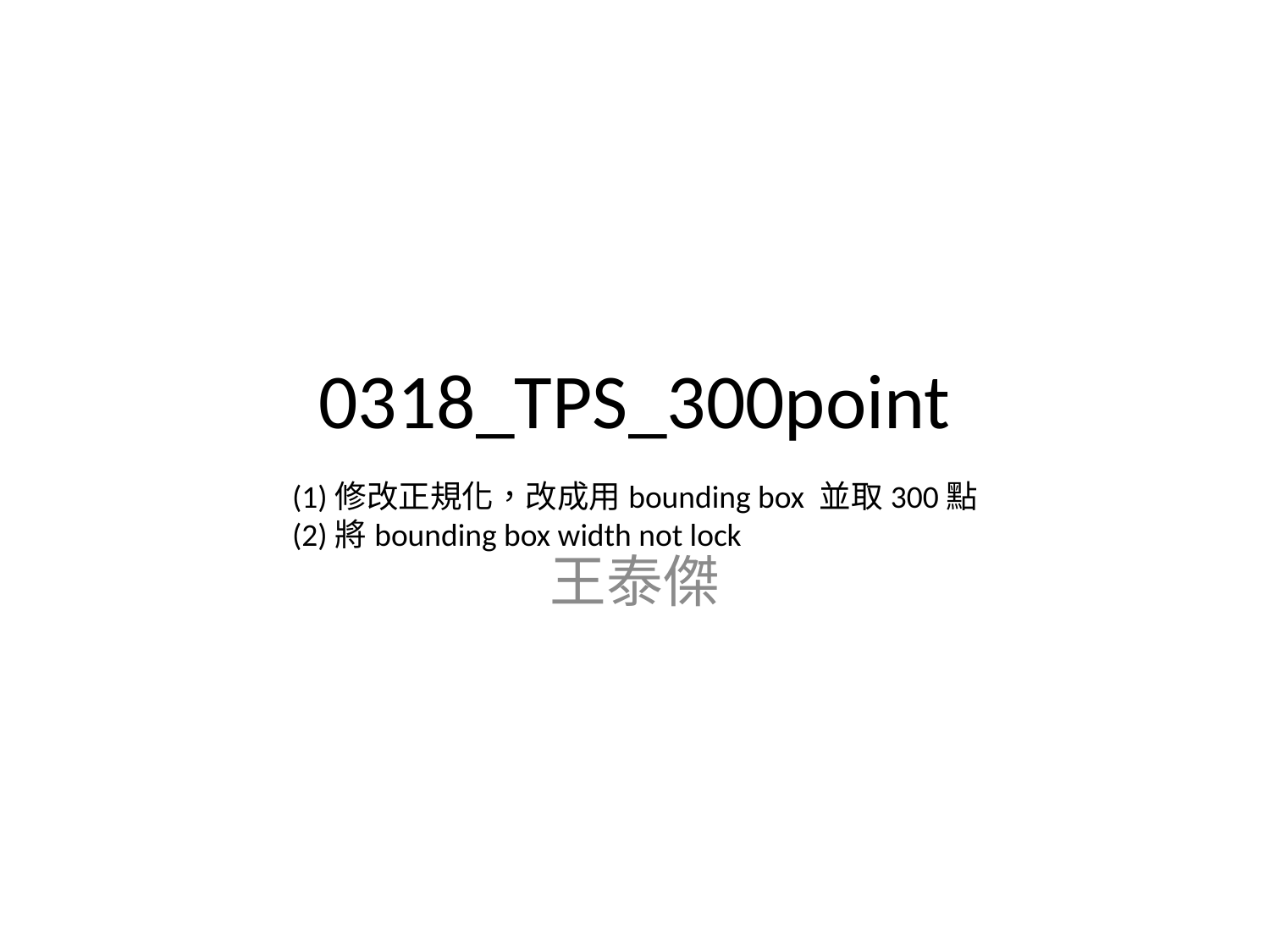

# 0318_TPS_300point
(1)修改正規化，改成用bounding box 並取300點
(2)將bounding box width not lock
王泰傑